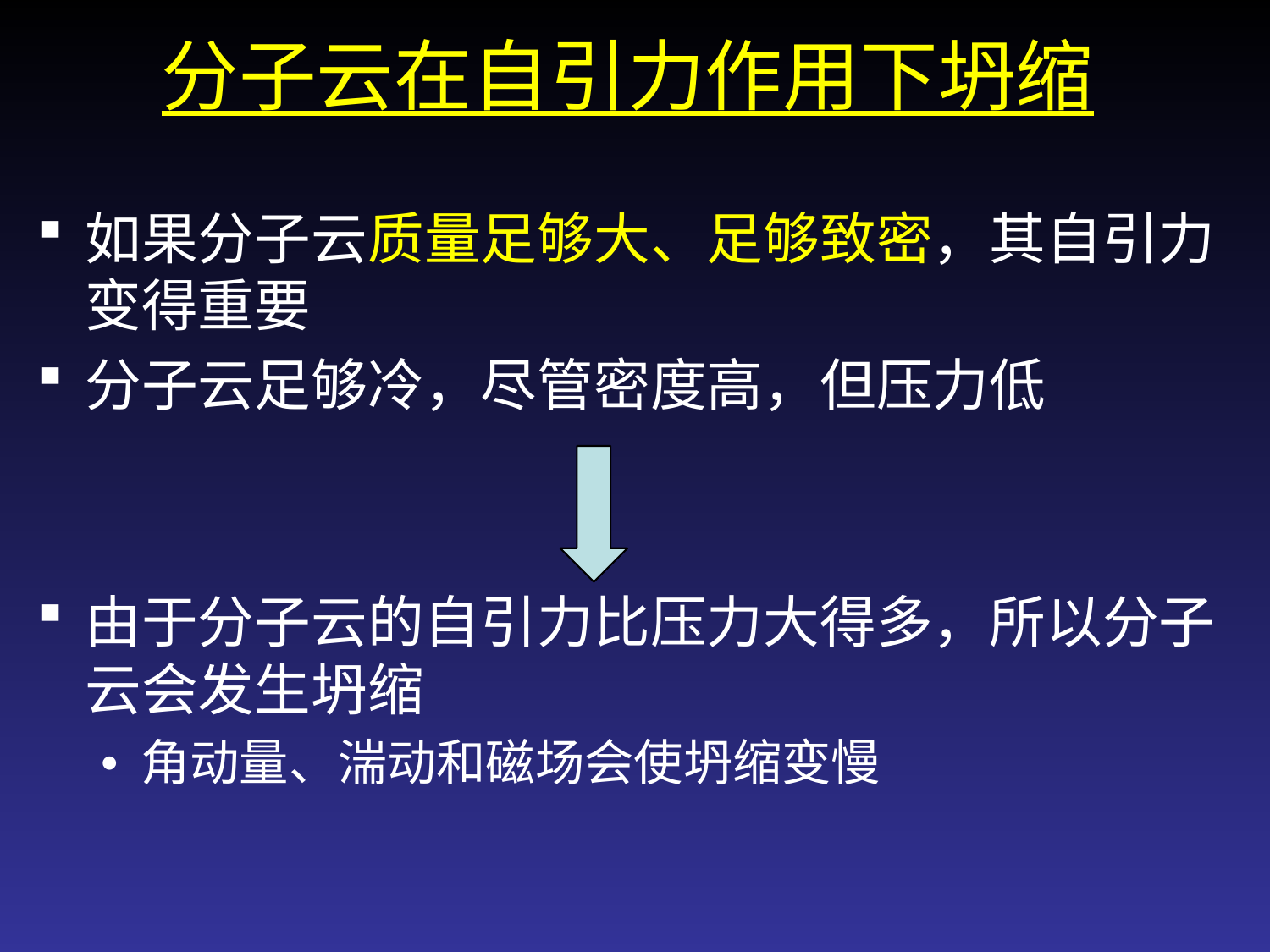

# 分子云在自引力作用下坍缩
如果分子云质量足够大、足够致密，其自引力变得重要
分子云足够冷，尽管密度高，但压力低

由于分子云的自引力比压力大得多，所以分子云会发生坍缩
角动量、湍动和磁场会使坍缩变慢